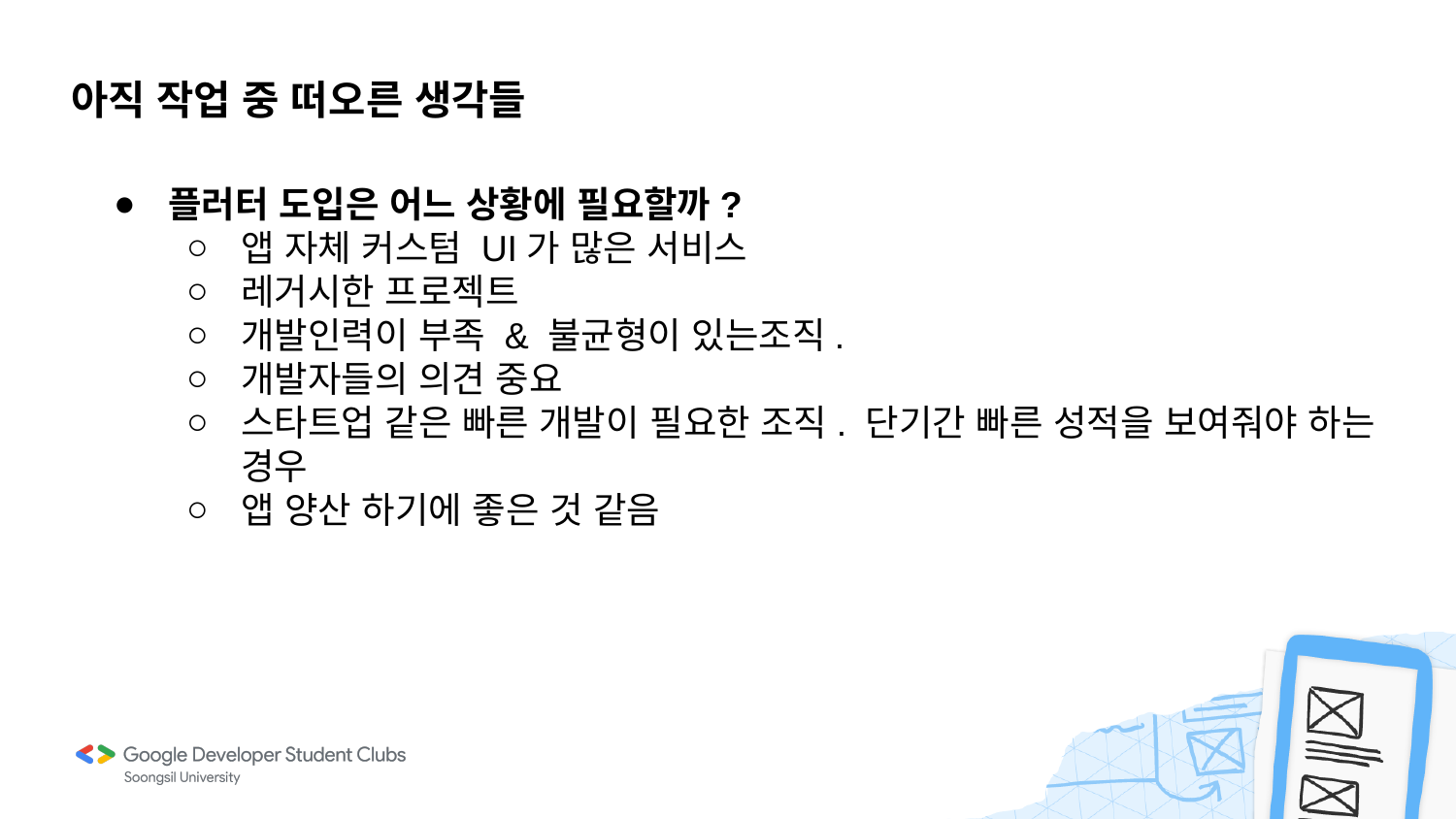

아직 작업 중 떠오른 생각들
플러터 도입은 어느 상황에 필요할까?
앱 자체 커스텀 UI가 많은 서비스
레거시한 프로젝트
개발인력이 부족 & 불균형이 있는조직.
개발자들의 의견 중요
스타트업 같은 빠른 개발이 필요한 조직. 단기간 빠른 성적을 보여줘야 하는 경우
앱 양산 하기에 좋은 것 같음